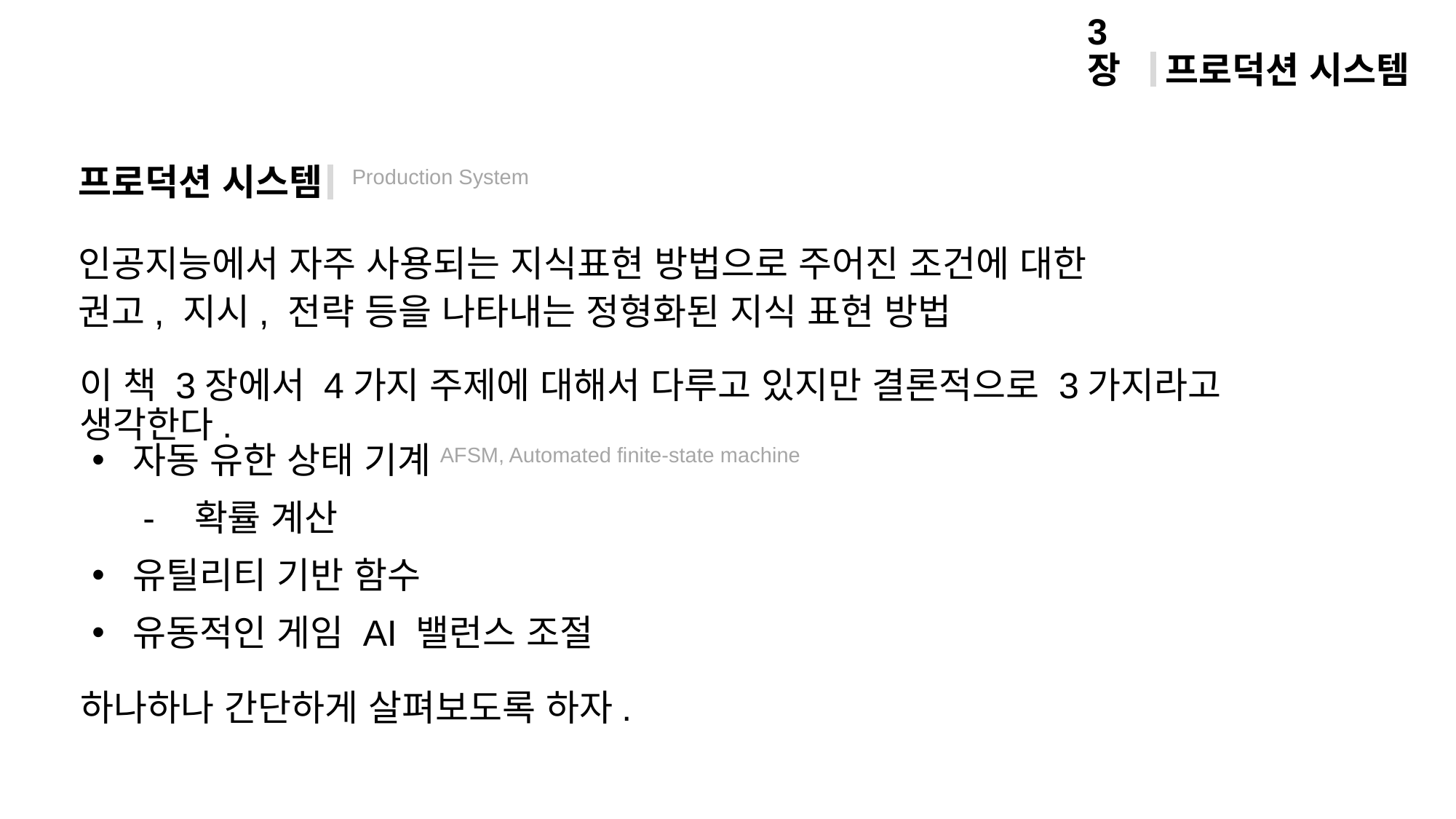

프로덕션 시스템
3장
프로덕션 시스템  Production System
인공지능에서 자주 사용되는 지식표현 방법으로 주어진 조건에 대한
권고, 지시, 전략 등을 나타내는 정형화된 지식 표현 방법
이 책 3장에서 4가지 주제에 대해서 다루고 있지만 결론적으로 3가지라고 생각한다.
자동 유한 상태 기계AFSM, Automated finite-state machine
     -   확률 계산
유틸리티 기반 함수
유동적인 게임 AI 밸런스 조절
하나하나 간단하게 살펴보도록 하자.